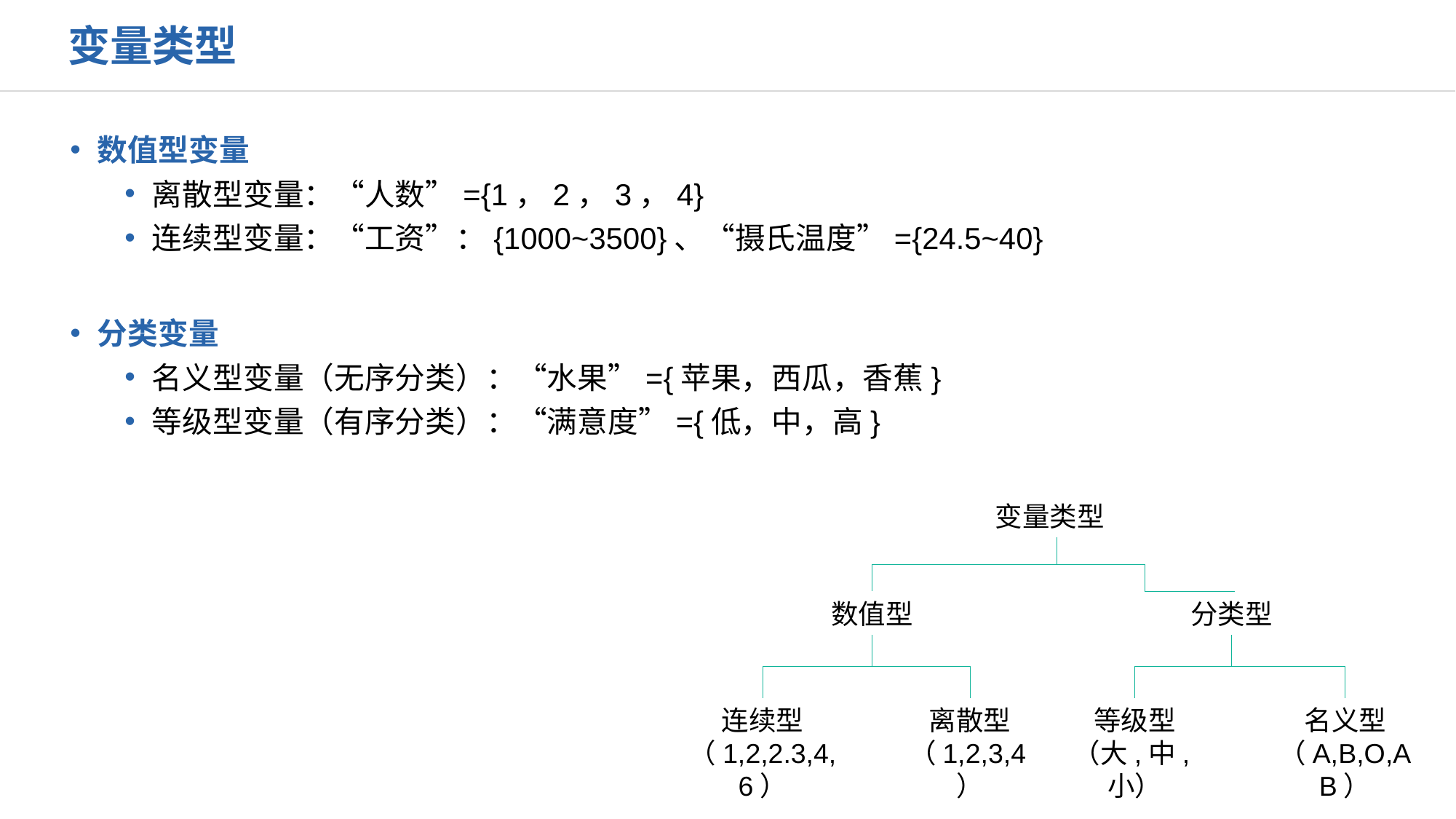

变量类型
数值型变量
离散型变量：“人数”={1，2，3，4}
连续型变量：“工资”：{1000~3500}、“摄氏温度”={24.5~40}

分类变量
名义型变量（无序分类）：“水果”={苹果，西瓜，香蕉}
等级型变量（有序分类）：“满意度”={低，中，高}
变量类型
数值型
分类型
连续型
（1,2,2.3,4,6）
离散型
（1,2,3,4）
等级型
（大,中,小）
名义型
（A,B,O,AB）